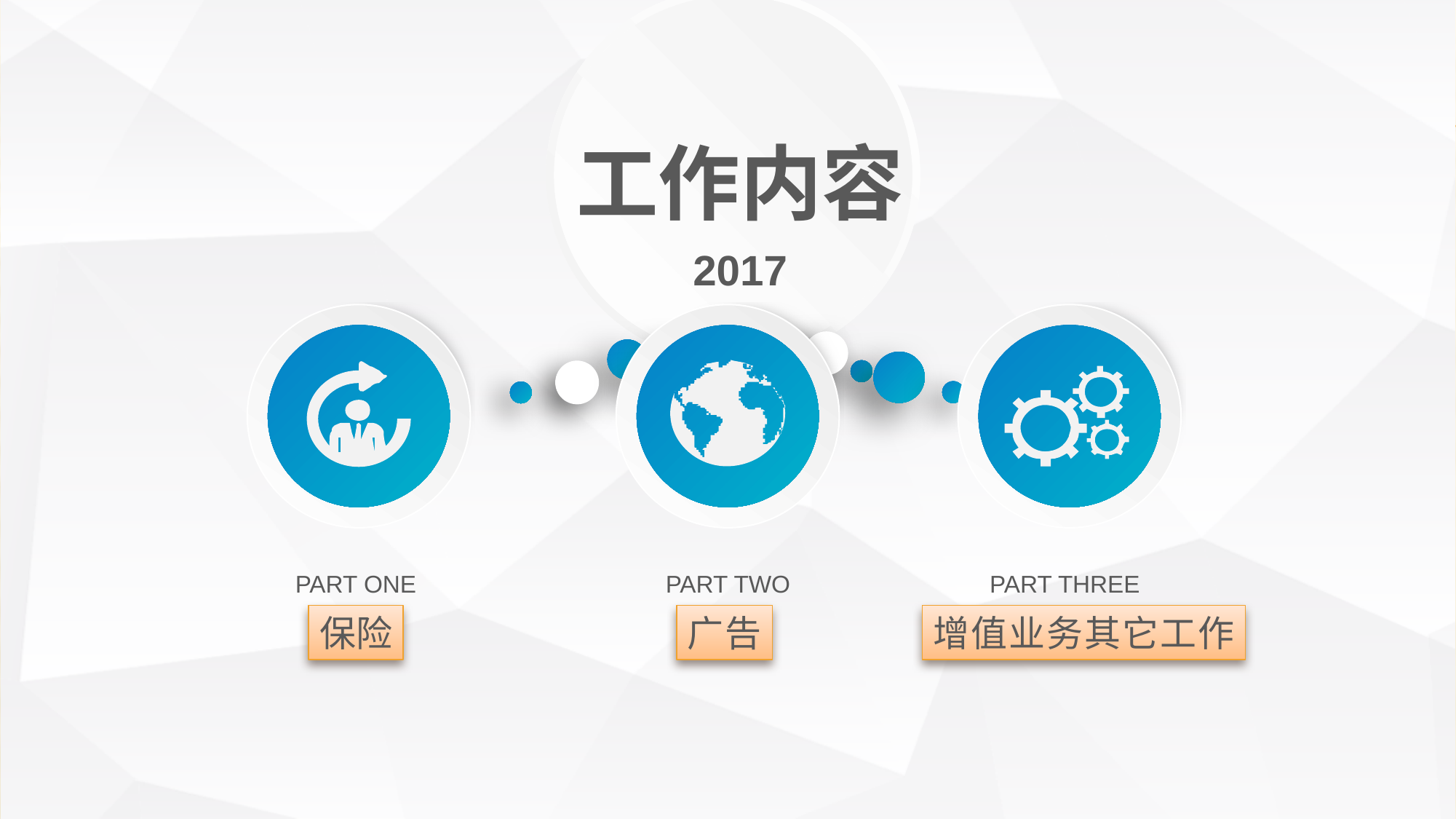

工作内容
2017

PART ONE
PART TWO
PART THREE
保险
广告
增值业务其它工作